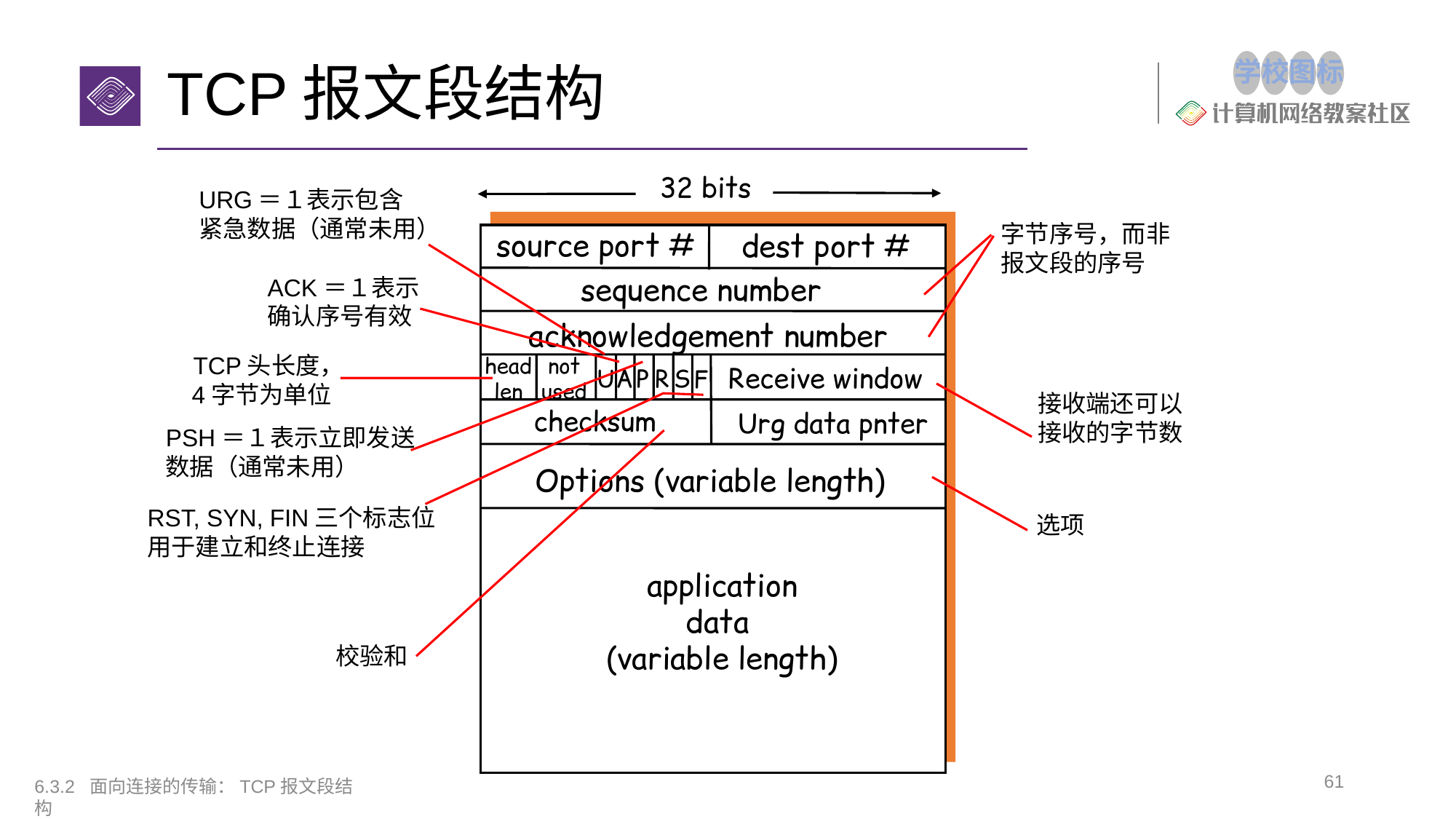

# TCP报文段结构
32 bits

source port #
dest port #

sequence number

acknowledgement number
head
len
not
used

Receive window
U
A
P
R
S
F
checksum

Urg data pnter

Options (variable length)

application
data
(variable length)
URG＝１表示包含
紧急数据（通常未用）
字节序号，而非
报文段的序号

ACK＝１表示
确认序号有效

接收端还可以
接收的字节数

PSH＝１表示立即发送
数据（通常未用）

RST, SYN, FIN三个标志位
用于建立和终止连接
校验和
TCP头长度，
4字节为单位

选项
61
6.3.2  面向连接的传输：TCP报文段结构